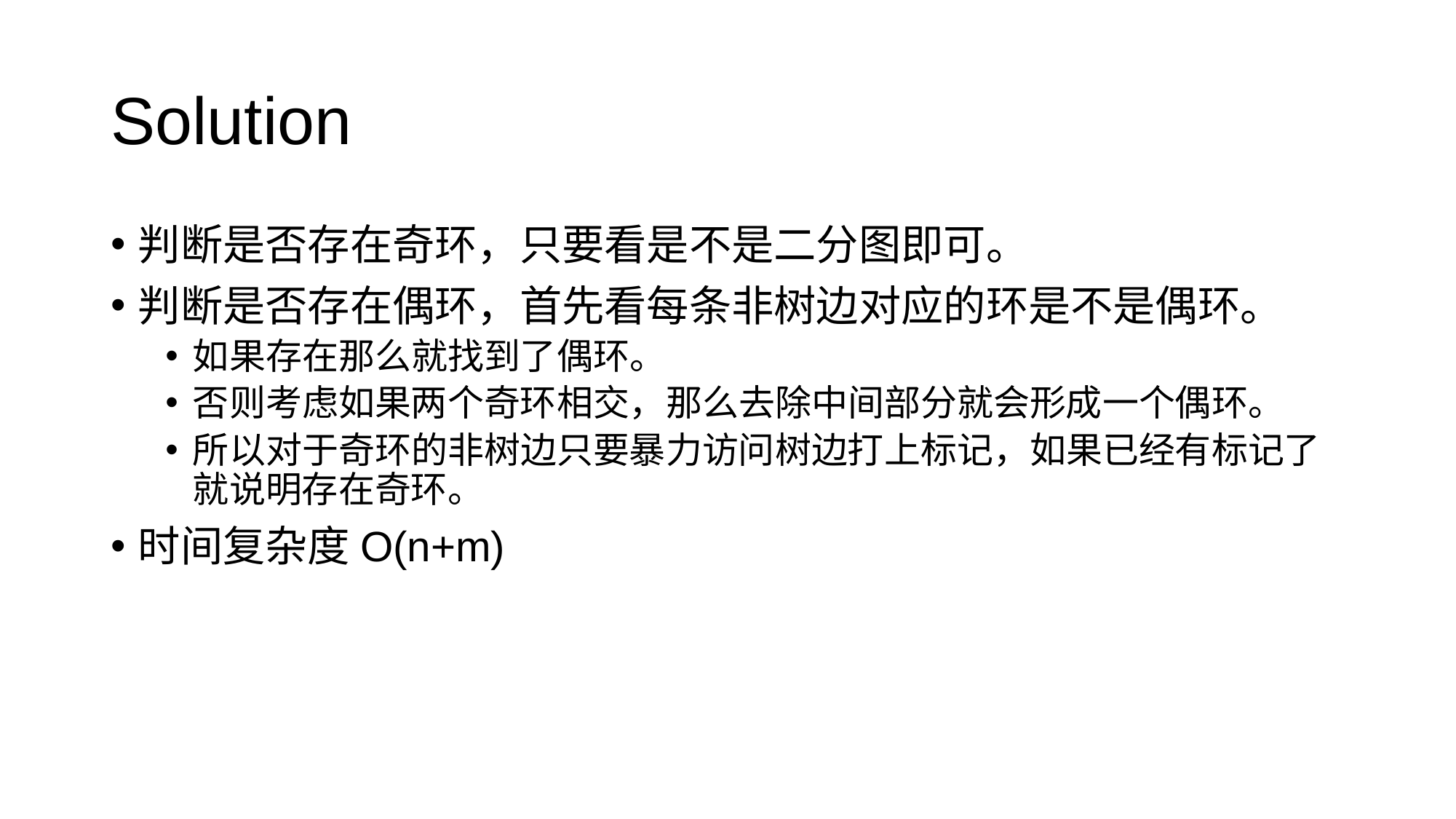

# Solution
判断是否存在奇环，只要看是不是二分图即可。
判断是否存在偶环，首先看每条非树边对应的环是不是偶环。
如果存在那么就找到了偶环。
否则考虑如果两个奇环相交，那么去除中间部分就会形成一个偶环。
所以对于奇环的非树边只要暴力访问树边打上标记，如果已经有标记了就说明存在奇环。
时间复杂度O(n+m)